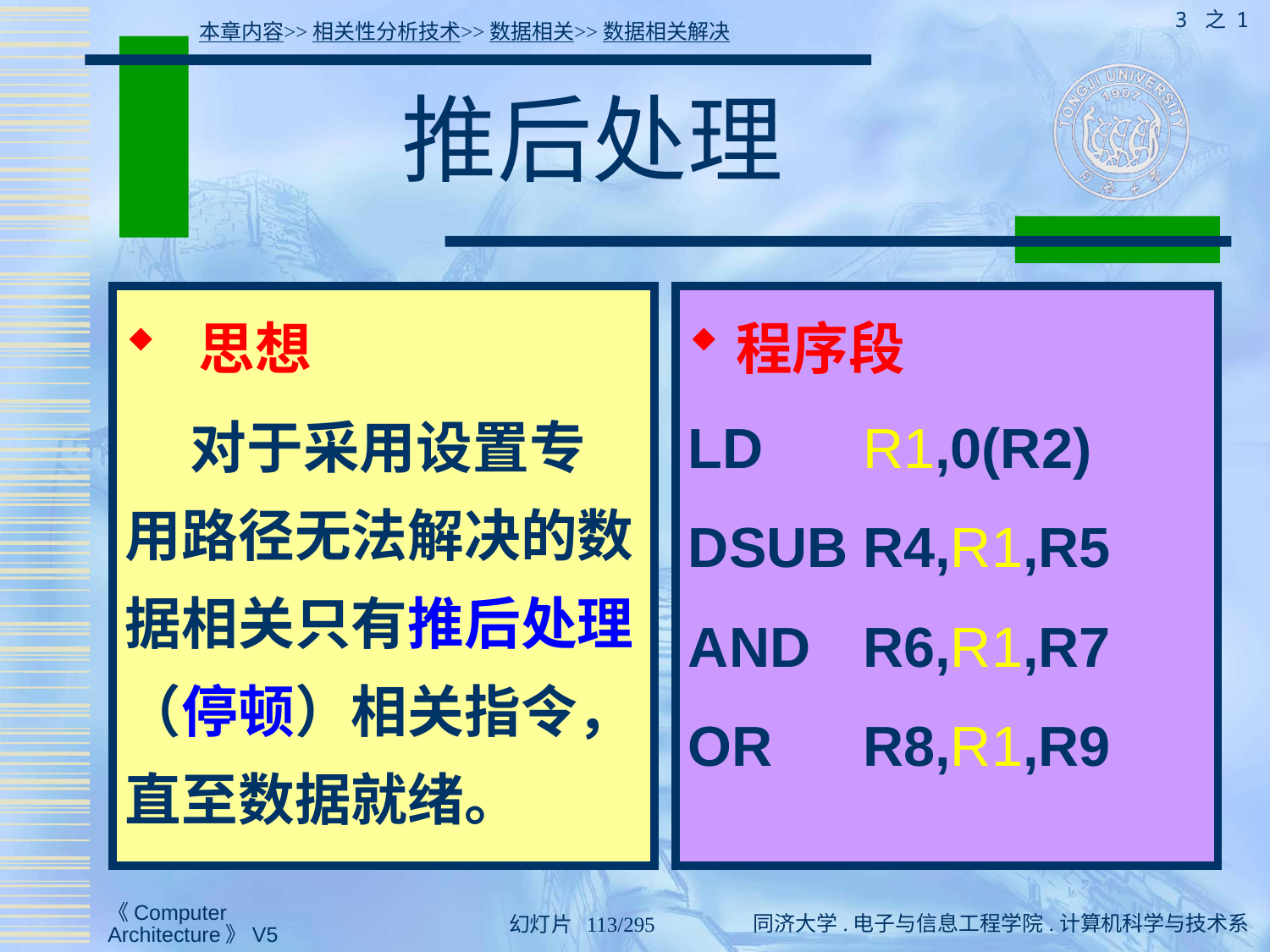

3 之 1
本章内容>>相关性分析技术>>数据相关>>数据相关解决
# 推后处理
  思想
    对于采用设置专用路径无法解决的数据相关只有推后处理（停顿）相关指令，直至数据就绪。
程序段
LD	R1,0(R2)
DSUB	R4,R1,R5
AND	R6,R1,R7
OR	R8,R1,R9